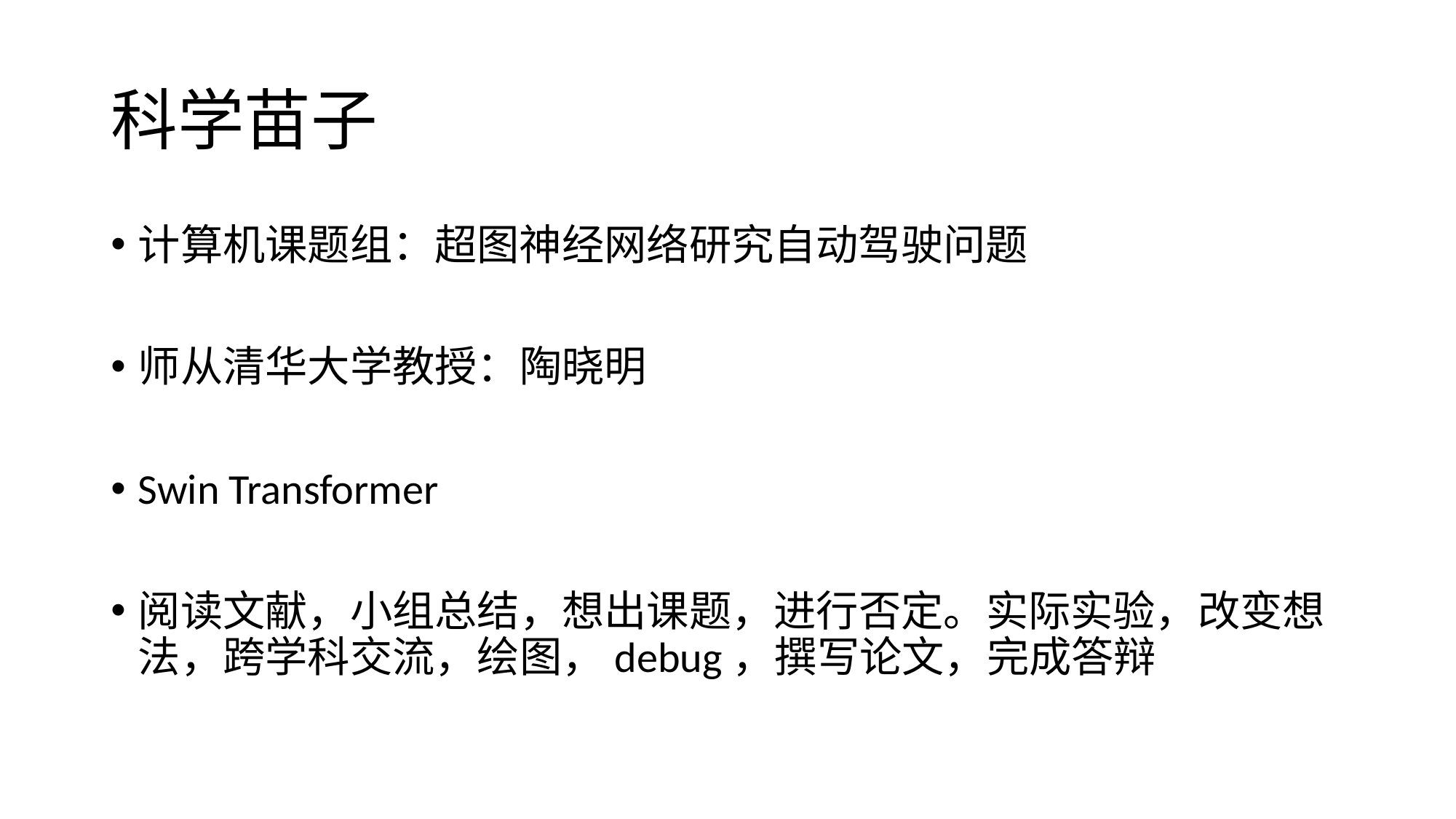

# 科学苗子
计算机课题组：超图神经网络研究自动驾驶问题

师从清华大学教授：陶晓明

Swin Transformer

阅读文献，小组总结，想出课题，进行否定。实际实验，改变想法，跨学科交流，绘图，debug，撰写论文，完成答辩